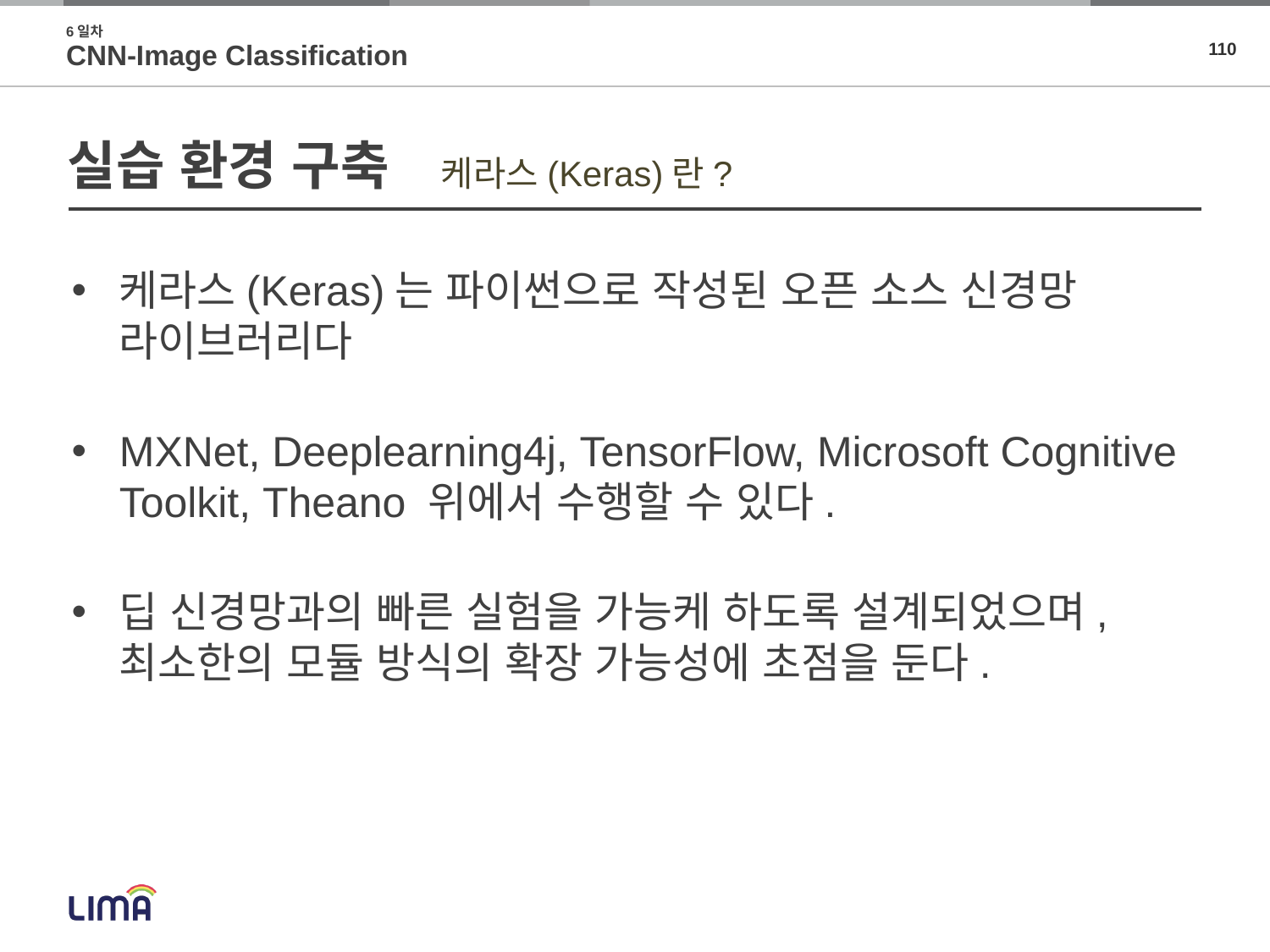

6일차
CNN-Image Classification
# 실습 환경 구축
케라스(Keras)란?
케라스(Keras)는 파이썬으로 작성된 오픈 소스 신경망 
라이브러리다
MXNet, Deeplearning4j, TensorFlow, Microsoft Cognitive Toolkit, Theano 위에서 수행할 수 있다.
딥 신경망과의 빠른 실험을 가능케 하도록 설계되었으며,
최소한의 모듈 방식의 확장 가능성에 초점을 둔다.